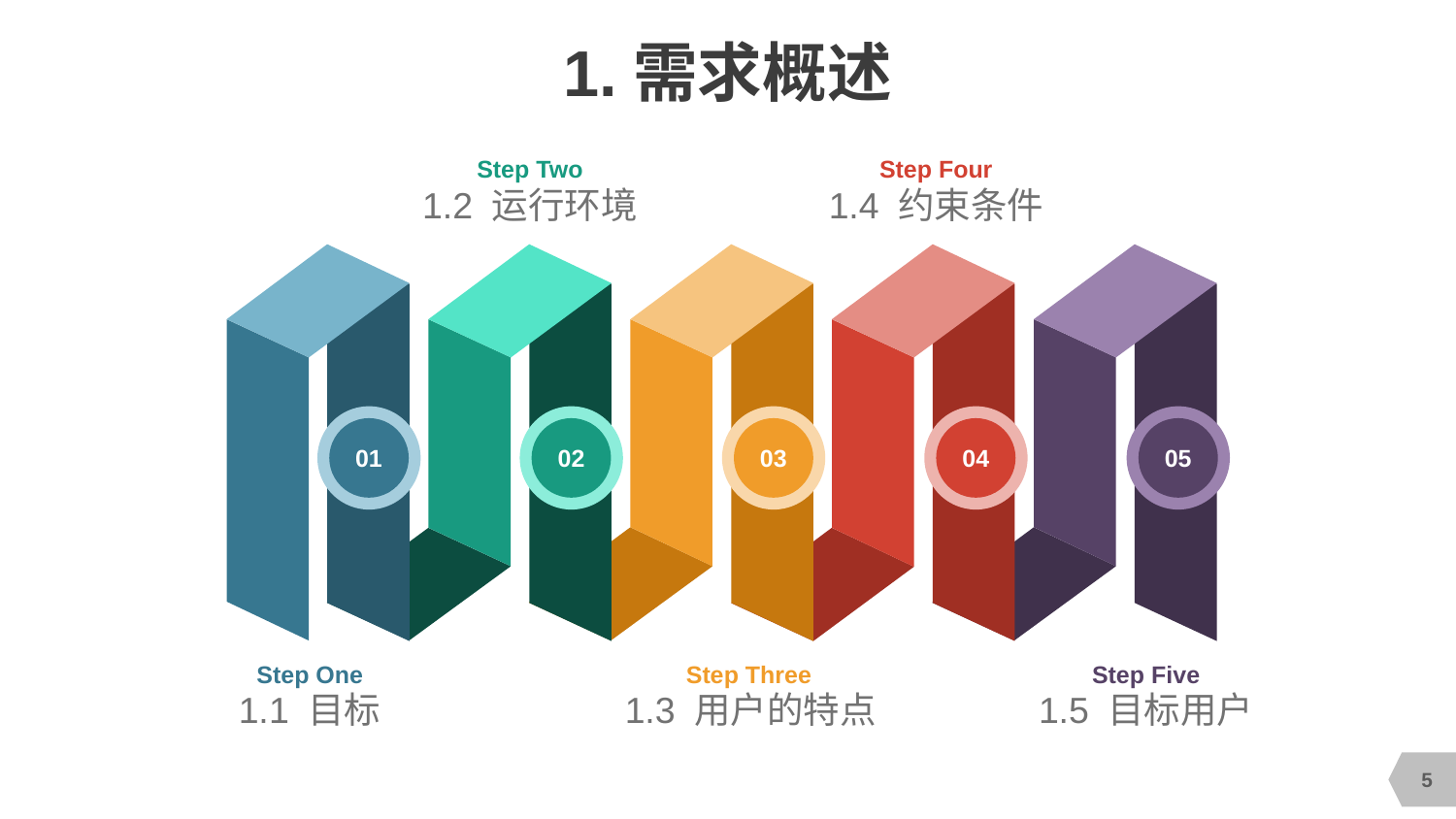

# 1.需求概述
Step Two
1.2 运行环境
Step Four
1.4 约束条件

01

02

03

04

05

Step One
1.1 目标
Step Three
1.3 用户的特点
Step Five
1.5 目标用户
5